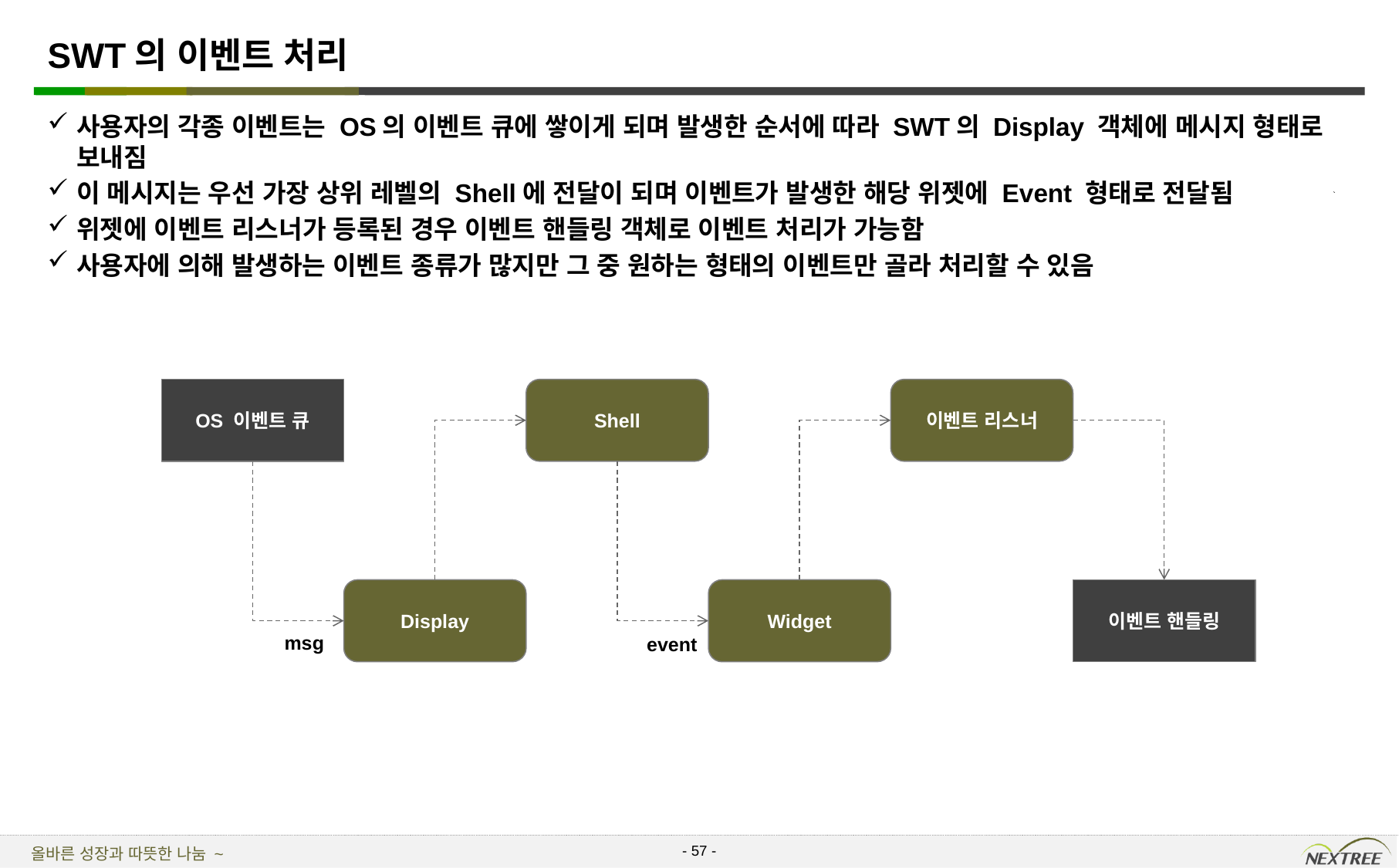

# SWT의 이벤트 처리
사용자의 각종 이벤트는 OS의 이벤트 큐에 쌓이게 되며 발생한 순서에 따라 SWT의 Display 객체에 메시지 형태로 보내짐
이 메시지는 우선 가장 상위 레벨의 Shell에 전달이 되며 이벤트가 발생한 해당 위젯에 Event 형태로 전달됨
위젯에 이벤트 리스너가 등록된 경우 이벤트 핸들링 객체로 이벤트 처리가 가능함
사용자에 의해 발생하는 이벤트 종류가 많지만 그 중 원하는 형태의 이벤트만 골라 처리할 수 있음
OS 이벤트 큐
Shell
이벤트 리스너
Display
Widget
이벤트 핸들링
msg
event